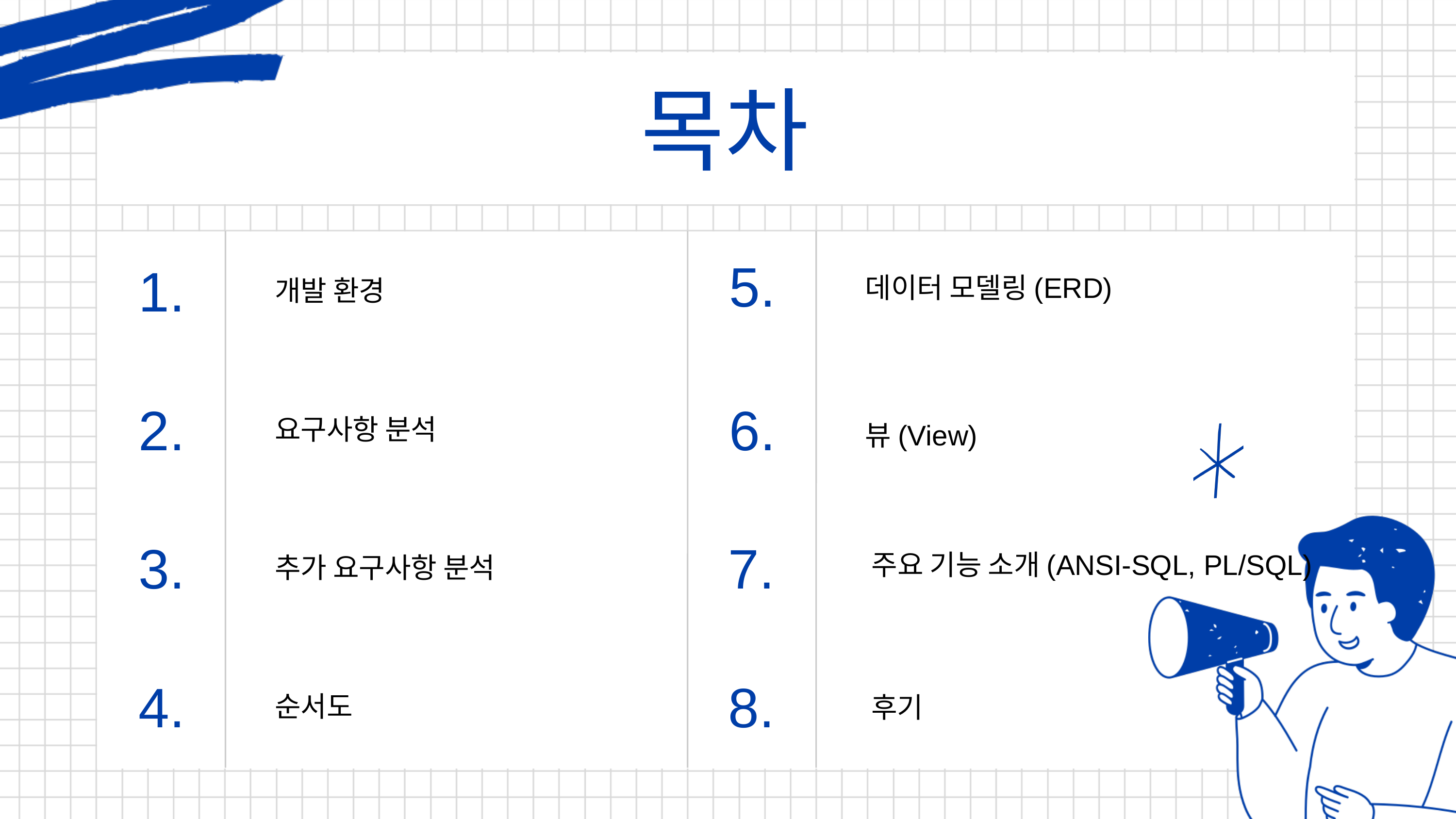

목차

5.
1.
데이터 모델링(ERD)
개발 환경
2.
6.
요구사항 분석
뷰(View)

3.
7.
주요 기능 소개(ANSI-SQL, PL/SQL)
추가 요구사항 분석
4.
8.
순서도
후기